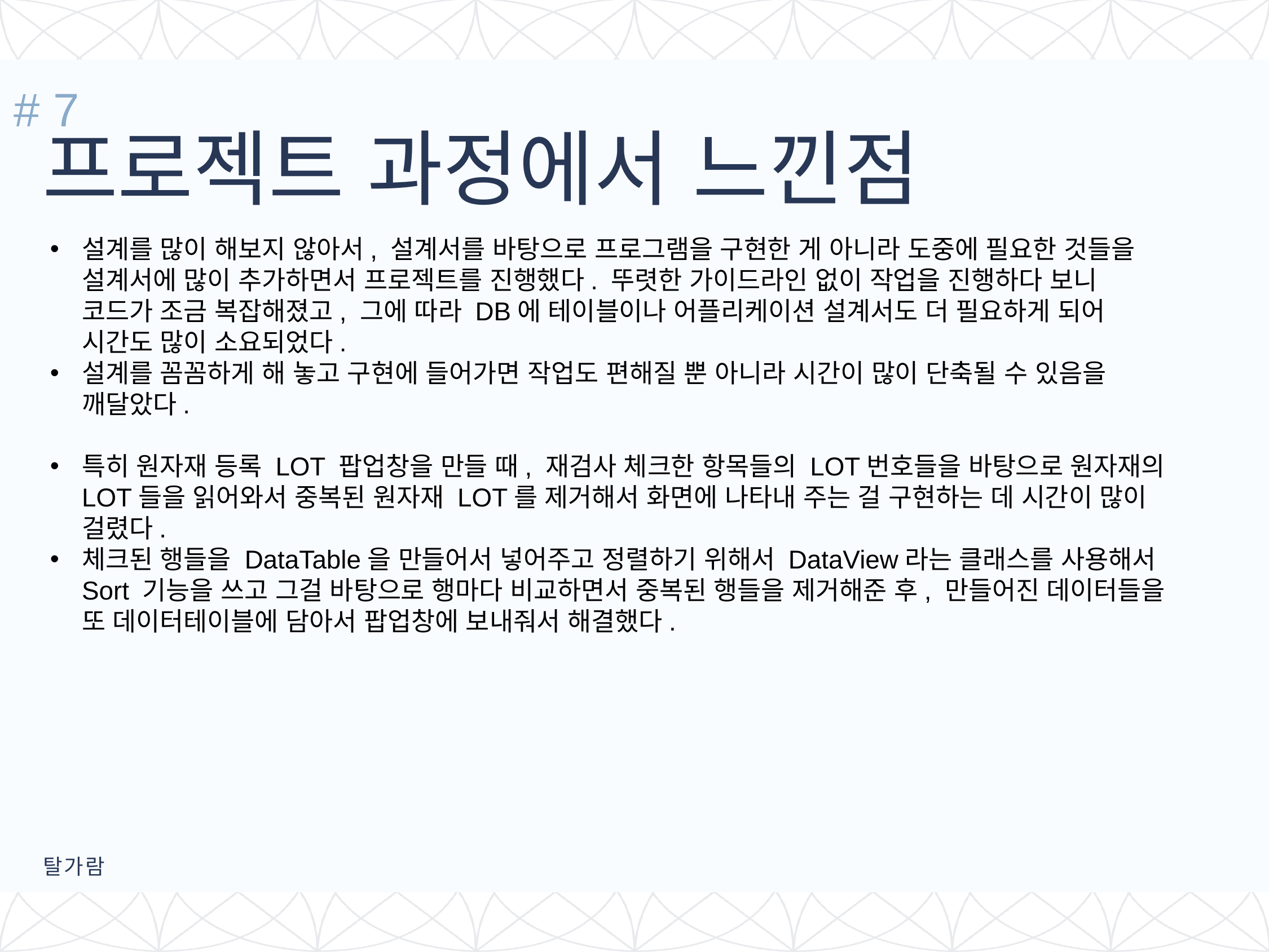

# 7
프로젝트 과정에서 느낀점
설계를 많이 해보지 않아서, 설계서를 바탕으로 프로그램을 구현한 게 아니라 도중에 필요한 것들을 설계서에 많이 추가하면서 프로젝트를 진행했다. 뚜렷한 가이드라인 없이 작업을 진행하다 보니 코드가 조금 복잡해졌고, 그에 따라 DB에 테이블이나 어플리케이션 설계서도 더 필요하게 되어 시간도 많이 소요되었다.
설계를 꼼꼼하게 해 놓고 구현에 들어가면 작업도 편해질 뿐 아니라 시간이 많이 단축될 수 있음을 깨달았다.

특히 원자재 등록 LOT 팝업창을 만들 때, 재검사 체크한 항목들의 LOT번호들을 바탕으로 원자재의 LOT들을 읽어와서 중복된 원자재 LOT를 제거해서 화면에 나타내 주는 걸 구현하는 데 시간이 많이 걸렸다.
체크된 행들을 DataTable을 만들어서 넣어주고 정렬하기 위해서 DataView라는 클래스를 사용해서 Sort 기능을 쓰고 그걸 바탕으로 행마다 비교하면서 중복된 행들을 제거해준 후, 만들어진 데이터들을 또 데이터테이블에 담아서 팝업창에 보내줘서 해결했다.
탈가람